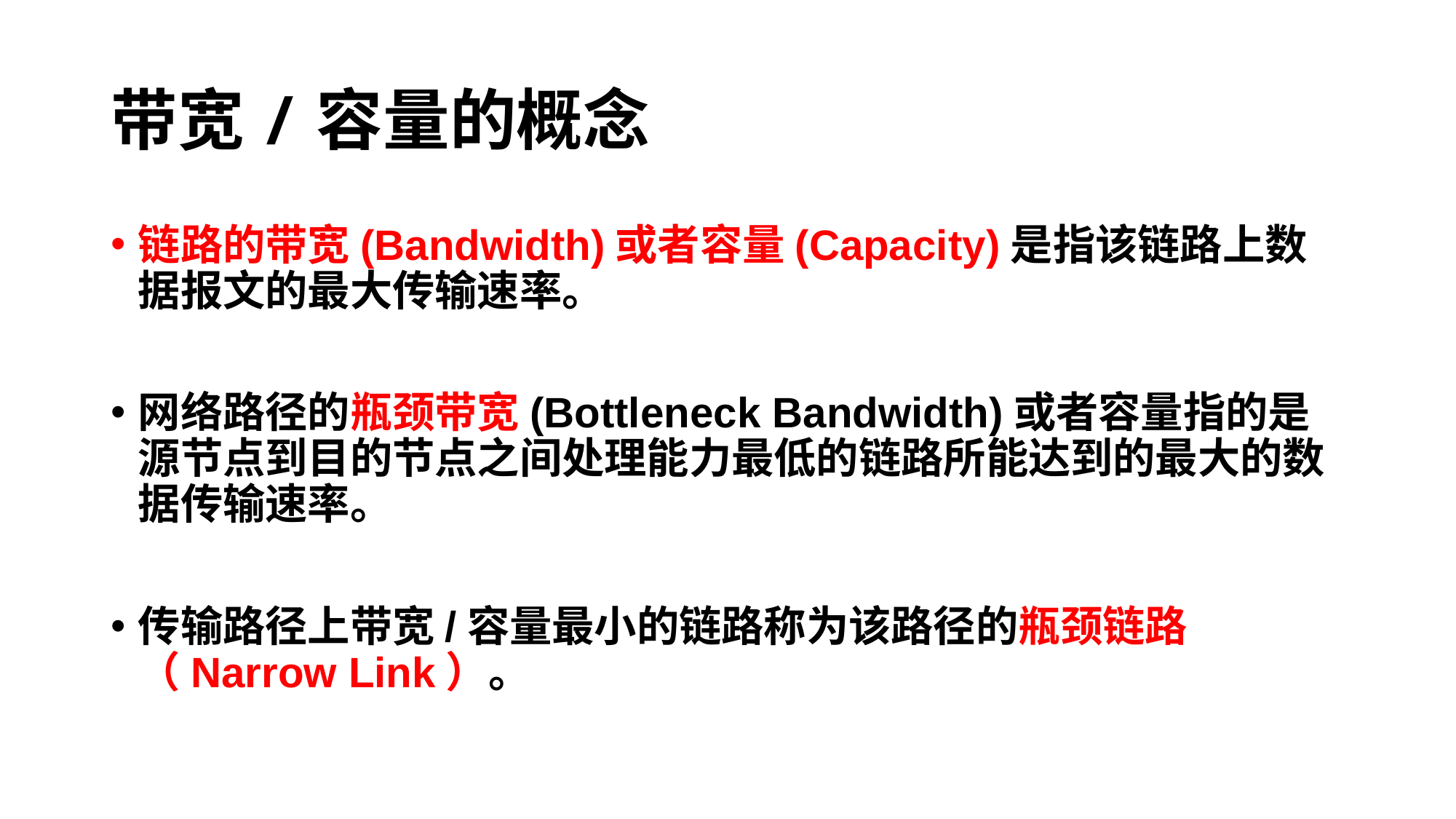

# 带宽/容量的概念
链路的带宽(Bandwidth)或者容量(Capacity)是指该链路上数据报文的最大传输速率。

网络路径的瓶颈带宽(Bottleneck Bandwidth)或者容量指的是源节点到目的节点之间处理能力最低的链路所能达到的最大的数据传输速率。

传输路径上带宽/容量最小的链路称为该路径的瓶颈链路（Narrow Link）。